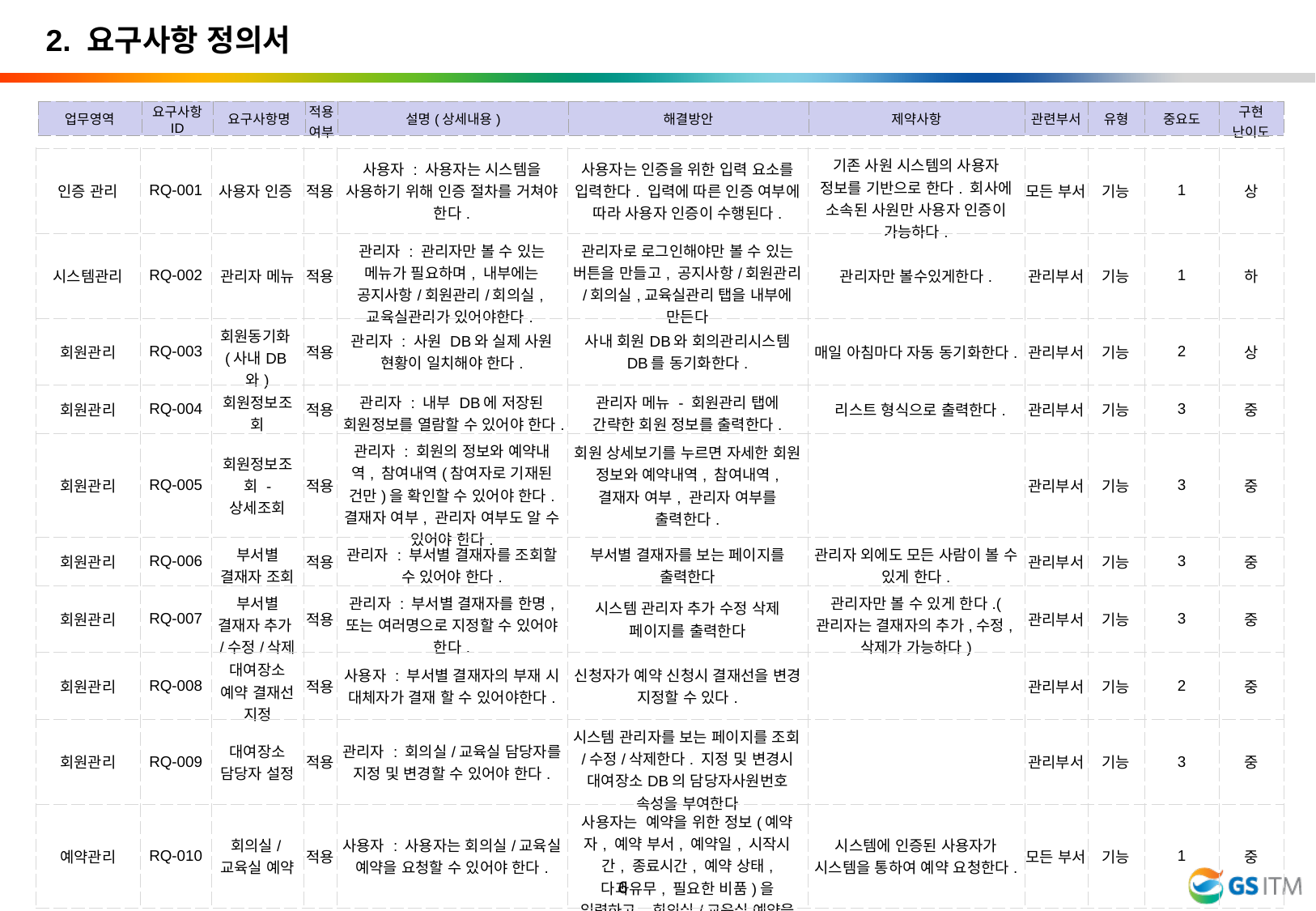

2. 요구사항 정의서
| 업무영역 | 요구사항 ID | 요구사항명 | 적용여부 | 설명(상세내용) | 해결방안 | 제약사항 | 관련부서 | 유형 | 중요도 | 구현 난이도 |
| --- | --- | --- | --- | --- | --- | --- | --- | --- | --- | --- |
| 인증 관리 | RQ-001 | 사용자 인증 | 적용 | 사용자 : 사용자는 시스템을 사용하기 위해 인증 절차를 거쳐야 한다. | 사용자는 인증을 위한 입력 요소를 입력한다. 입력에 따른 인증 여부에 따라 사용자 인증이 수행된다. | 기존 사원 시스템의 사용자 정보를 기반으로 한다. 회사에 소속된 사원만 사용자 인증이 가능하다. | 모든 부서 | 기능 | 1 | 상 |
| --- | --- | --- | --- | --- | --- | --- | --- | --- | --- | --- |
| 시스템관리 | RQ-002 | 관리자 메뉴 | 적용 | 관리자 : 관리자만 볼 수 있는 메뉴가 필요하며, 내부에는 공지사항/회원관리/회의실,교육실관리가 있어야한다. | 관리자로 로그인해야만 볼 수 있는 버튼을 만들고, 공지사항/회원관리/회의실,교육실관리 탭을 내부에 만든다 | 관리자만 볼수있게한다. | 관리부서 | 기능 | 1 | 하 |
| 회원관리 | RQ-003 | 회원동기화(사내DB와) | 적용 | 관리자 : 사원 DB와 실제 사원 현황이 일치해야 한다. | 사내 회원DB와 회의관리시스템 DB를 동기화한다. | 매일 아침마다 자동 동기화한다. | 관리부서 | 기능 | 2 | 상 |
| 회원관리 | RQ-004 | 회원정보조회 | 적용 | 관리자 : 내부 DB에 저장된 회원정보를 열람할 수 있어야 한다. | 관리자 메뉴 - 회원관리 탭에 간략한 회원 정보를 출력한다. | 리스트 형식으로 출력한다. | 관리부서 | 기능 | 3 | 중 |
| 회원관리 | RQ-005 | 회원정보조회 - 상세조회 | 적용 | 관리자 : 회원의 정보와 예약내역, 참여내역(참여자로 기재된 건만)을 확인할 수 있어야 한다. 결재자 여부, 관리자 여부도 알 수 있어야 한다. | 회원 상세보기를 누르면 자세한 회원 정보와 예약내역, 참여내역, 결재자 여부, 관리자 여부를 출력한다. |  | 관리부서 | 기능 | 3 | 중 |
| 회원관리 | RQ-006 | 부서별 결재자 조회 | 적용 | 관리자 : 부서별 결재자를 조회할 수 있어야 한다. | 부서별 결재자를 보는 페이지를 출력한다 | 관리자 외에도 모든 사람이 볼 수 있게 한다. | 관리부서 | 기능 | 3 | 중 |
| 회원관리 | RQ-007 | 부서별 결재자 추가/수정/삭제 | 적용 | 관리자 : 부서별 결재자를 한명, 또는 여러명으로 지정할 수 있어야 한다. | 시스템 관리자 추가 수정 삭제 페이지를 출력한다 | 관리자만 볼 수 있게 한다.( 관리자는 결재자의 추가,수정,삭제가 가능하다) | 관리부서 | 기능 | 3 | 중 |
| 회원관리 | RQ-008 | 대여장소 예약 결재선 지정 | 적용 | 사용자 : 부서별 결재자의 부재 시 대체자가 결재 할 수 있어야한다. | 신청자가 예약 신청시 결재선을 변경 지정할 수 있다. |  | 관리부서 | 기능 | 2 | 중 |
| 회원관리 | RQ-009 | 대여장소 담당자 설정 | 적용 | 관리자 : 회의실/교육실 담당자를 지정 및 변경할 수 있어야 한다. | 시스템 관리자를 보는 페이지를 조회/수정/삭제한다. 지정 및 변경시 대여장소DB의 담당자사원번호 속성을 부여한다 |  | 관리부서 | 기능 | 3 | 중 |
| 예약관리 | RQ-010 | 회의실/교육실 예약 | 적용 | 사용자 : 사용자는 회의실/교육실 예약을 요청할 수 있어야 한다. | 사용자는 예약을 위한 정보(예약자, 예약 부서, 예약일, 시작시간, 종료시간, 예약 상태, 다과유무, 필요한 비품)을 입력하고, 회의실/교육실 예약을 요청한다. | 시스템에 인증된 사용자가 시스템을 통하여 예약 요청한다. | 모든 부서 | 기능 | 1 | 중 |